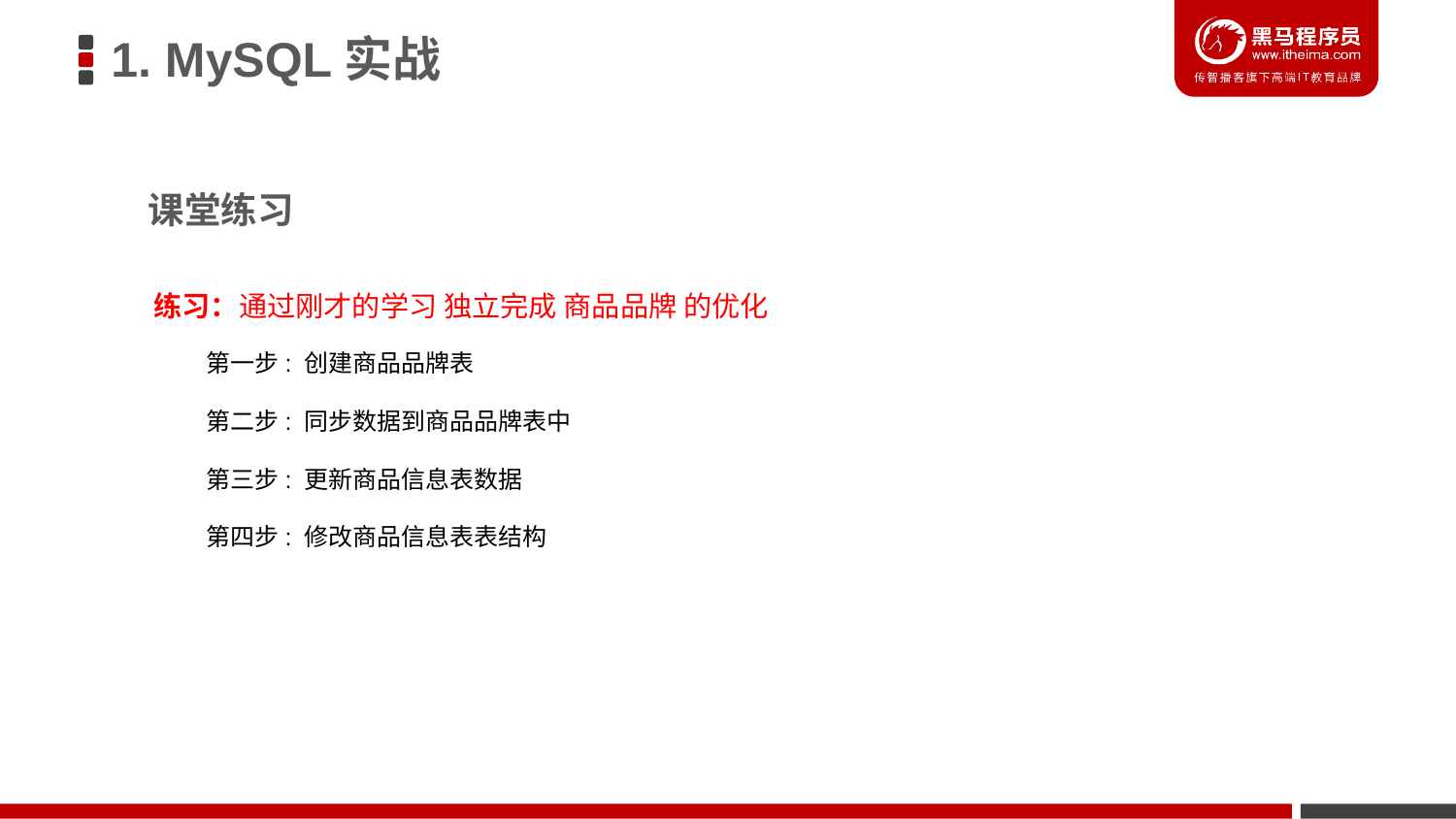

1. MySQL实战
课堂练习
练习：通过刚才的学习 独立完成 商品品牌 的优化

第一步: 创建商品品牌表

第二步: 同步数据到商品品牌表中

第三步: 更新商品信息表数据

第四步: 修改商品信息表表结构